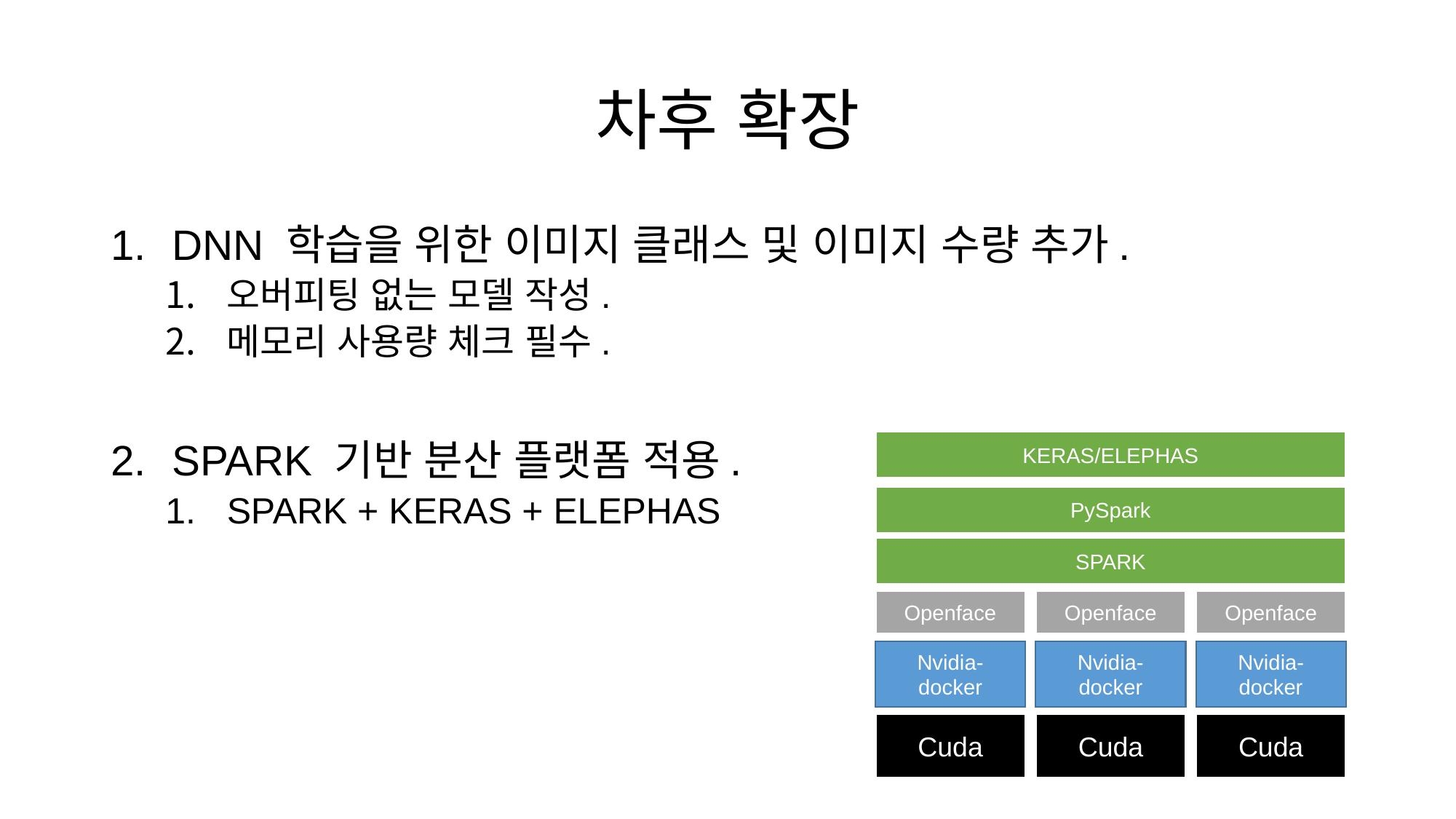

# 차후 확장
DNN 학습을 위한 이미지 클래스 및 이미지 수량 추가.
오버피팅 없는 모델 작성.
메모리 사용량 체크 필수.

SPARK 기반 분산 플랫폼 적용.
SPARK + KERAS + ELEPHAS

KERAS/ELEPHAS
PySpark
SPARK
Openface
Openface
Openface
Nvidia-docker
Nvidia-docker
Nvidia-docker
Cuda
Cuda
Cuda